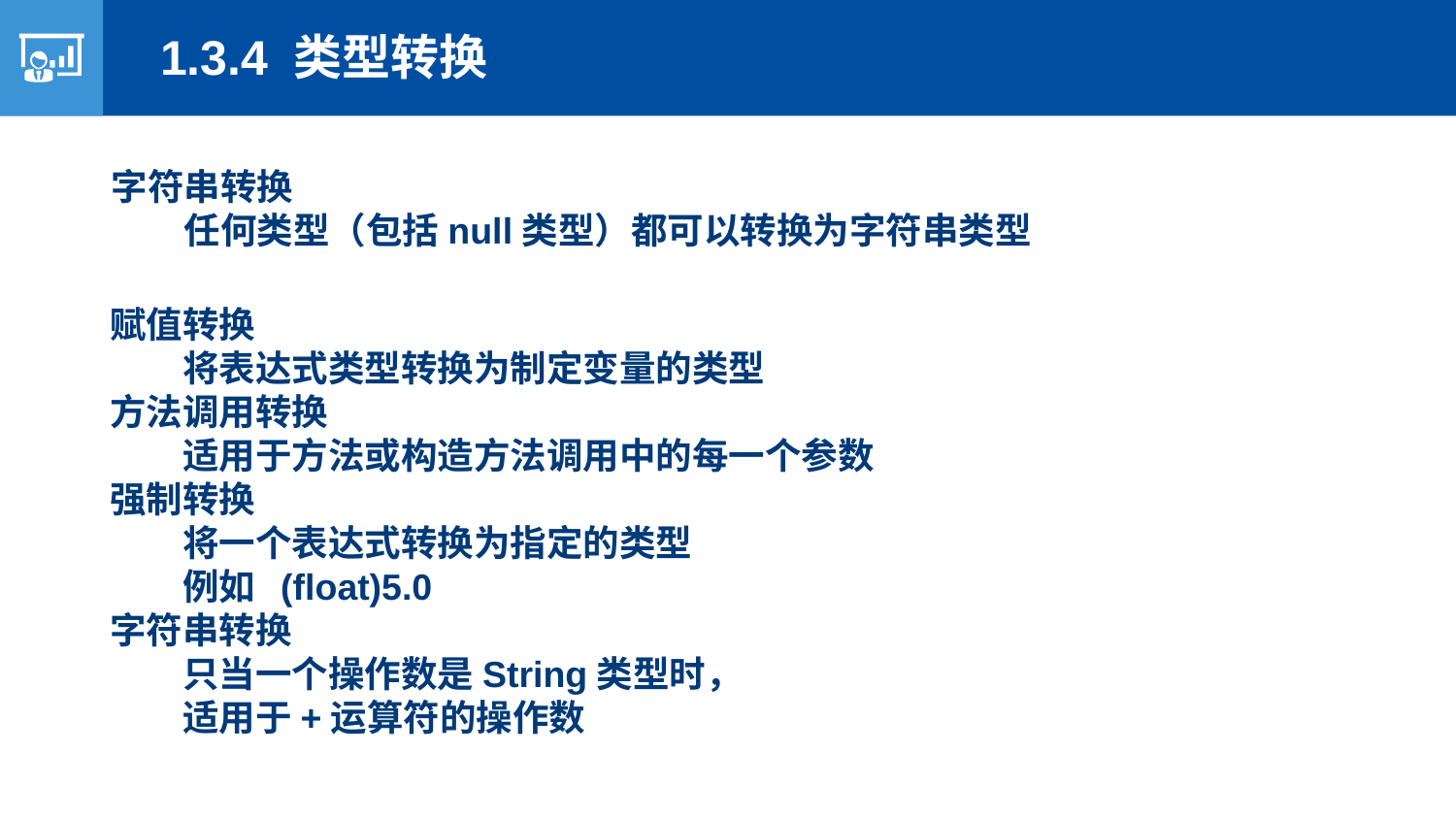

1.3.4 类型转换
字符串转换
任何类型（包括null类型）都可以转换为字符串类型
赋值转换
将表达式类型转换为制定变量的类型
方法调用转换
适用于方法或构造方法调用中的每一个参数
强制转换
将一个表达式转换为指定的类型
例如  (float)5.0
字符串转换
只当一个操作数是String类型时，
适用于+运算符的操作数